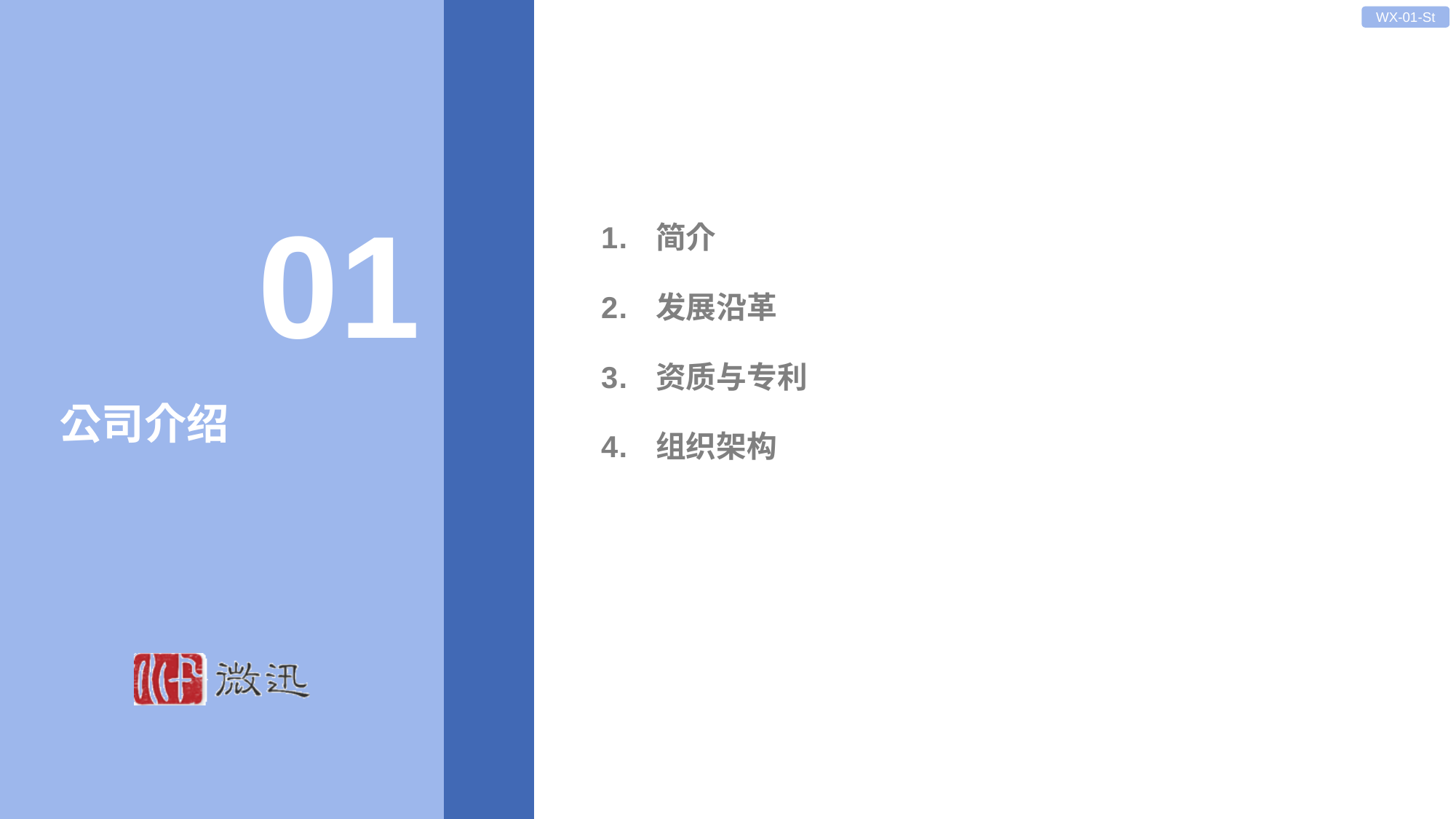

WX-01-St
01
简介
发展沿革
资质与专利
组织架构
公司介绍